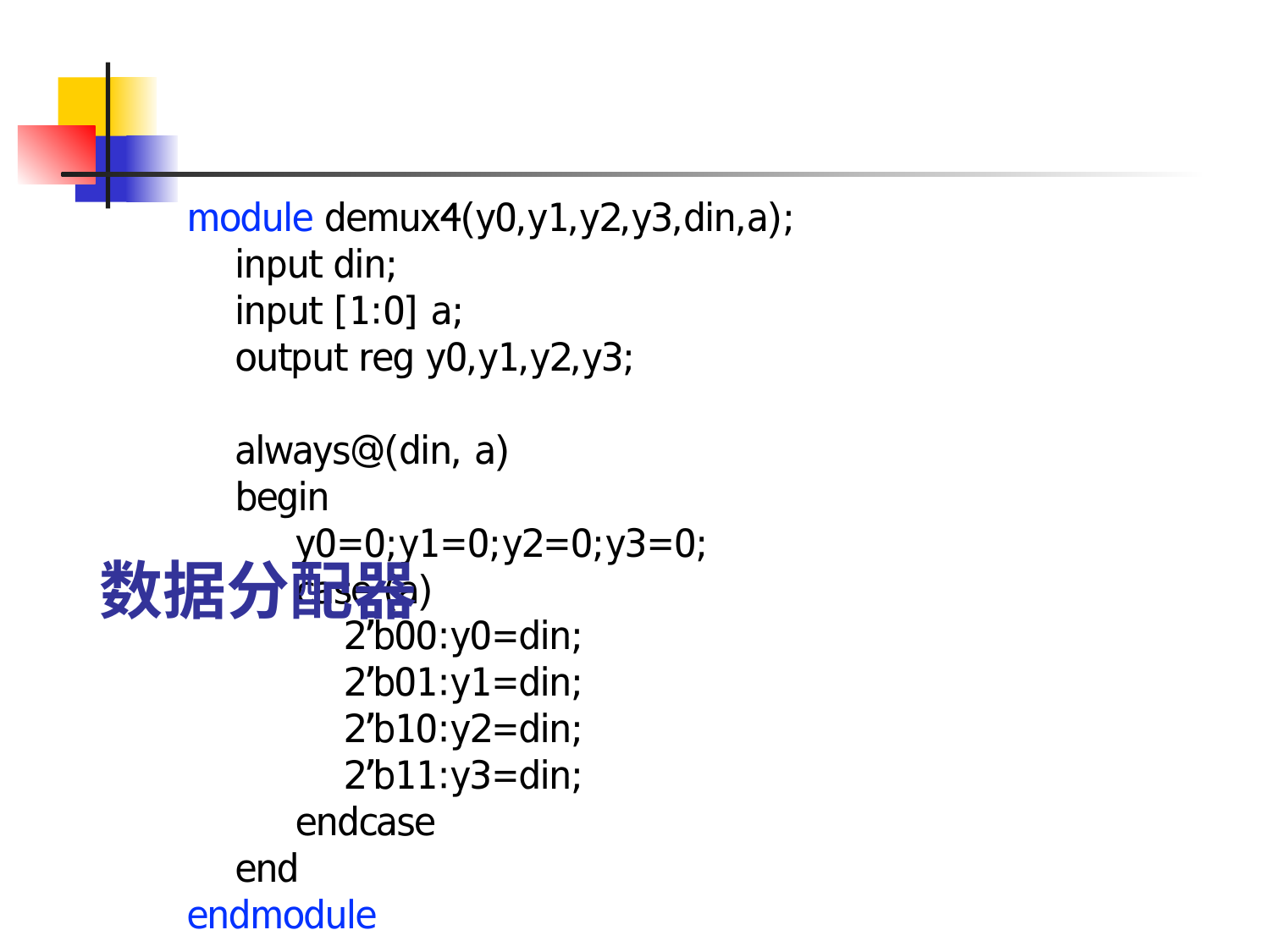

数据分配器
module demux4(y0,y1,y2,y3,din,a);
    input din;
    input [1:0] a;
    output reg y0,y1,y2,y3;

    always@(din, a)
    begin
         y0=0;y1=0;y2=0;y3=0;
         case (a)
             2’b00:y0=din;
             2’b01:y1=din;
             2’b10:y2=din;
             2’b11:y3=din;
         endcase
    end
endmodule